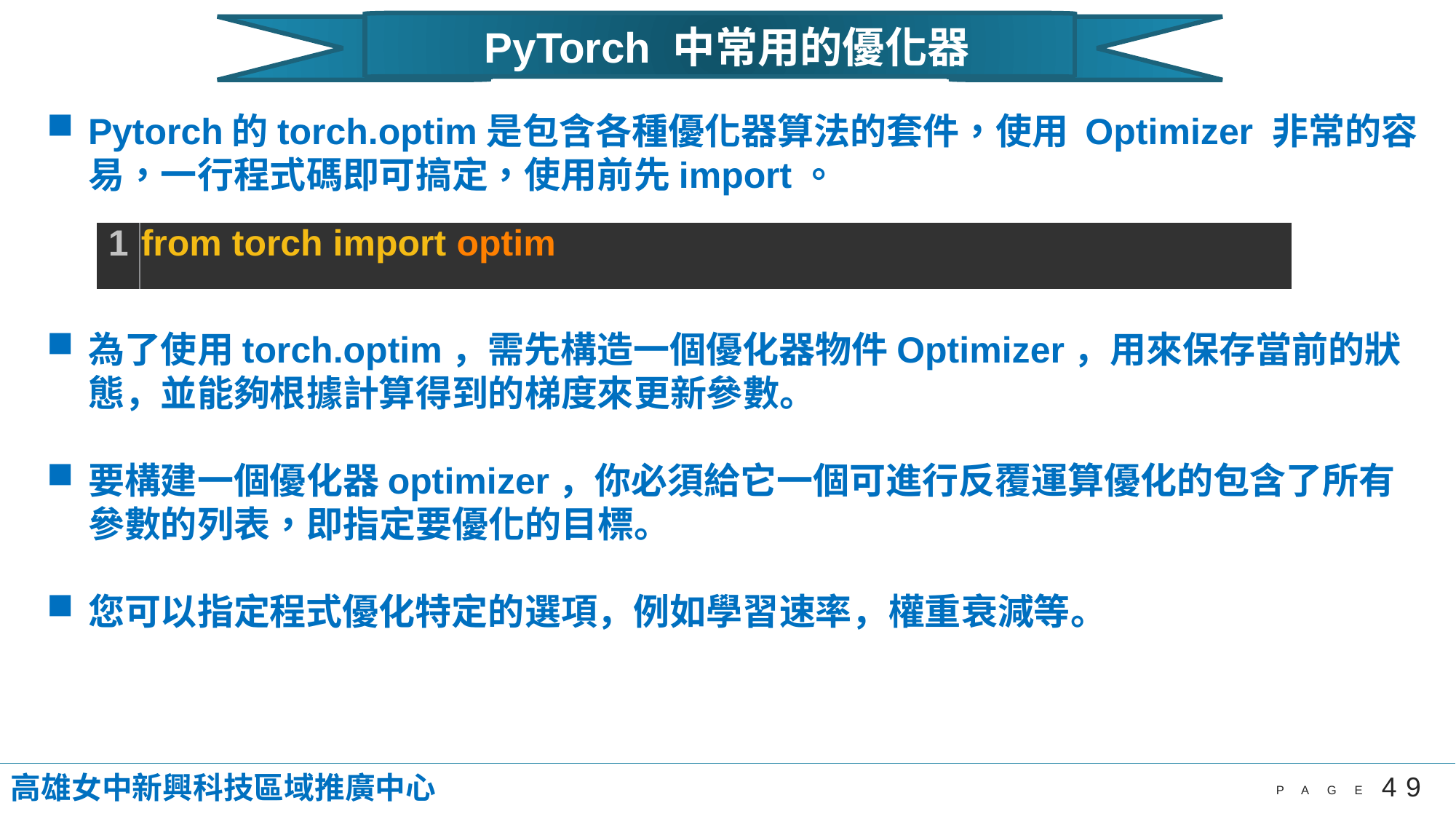

PyTorch 中常用的優化器
Pytorch的torch.optim是包含各種優化器算法的套件，使用 Optimizer 非常的容易，一行程式碼即可搞定，使用前先import。

為了使用torch.optim，需先構造一個優化器物件Optimizer，用來保存當前的狀態，並能夠根據計算得到的梯度來更新參數。

要構建一個優化器optimizer，你必須給它一個可進行反覆運算優化的包含了所有參數的列表，即指定要優化的目標。

您可以指定程式優化特定的選項，例如學習速率，權重衰減等。

| 1 | from torch import optim |
| --- | --- |
高雄女中新興科技區域推廣中心